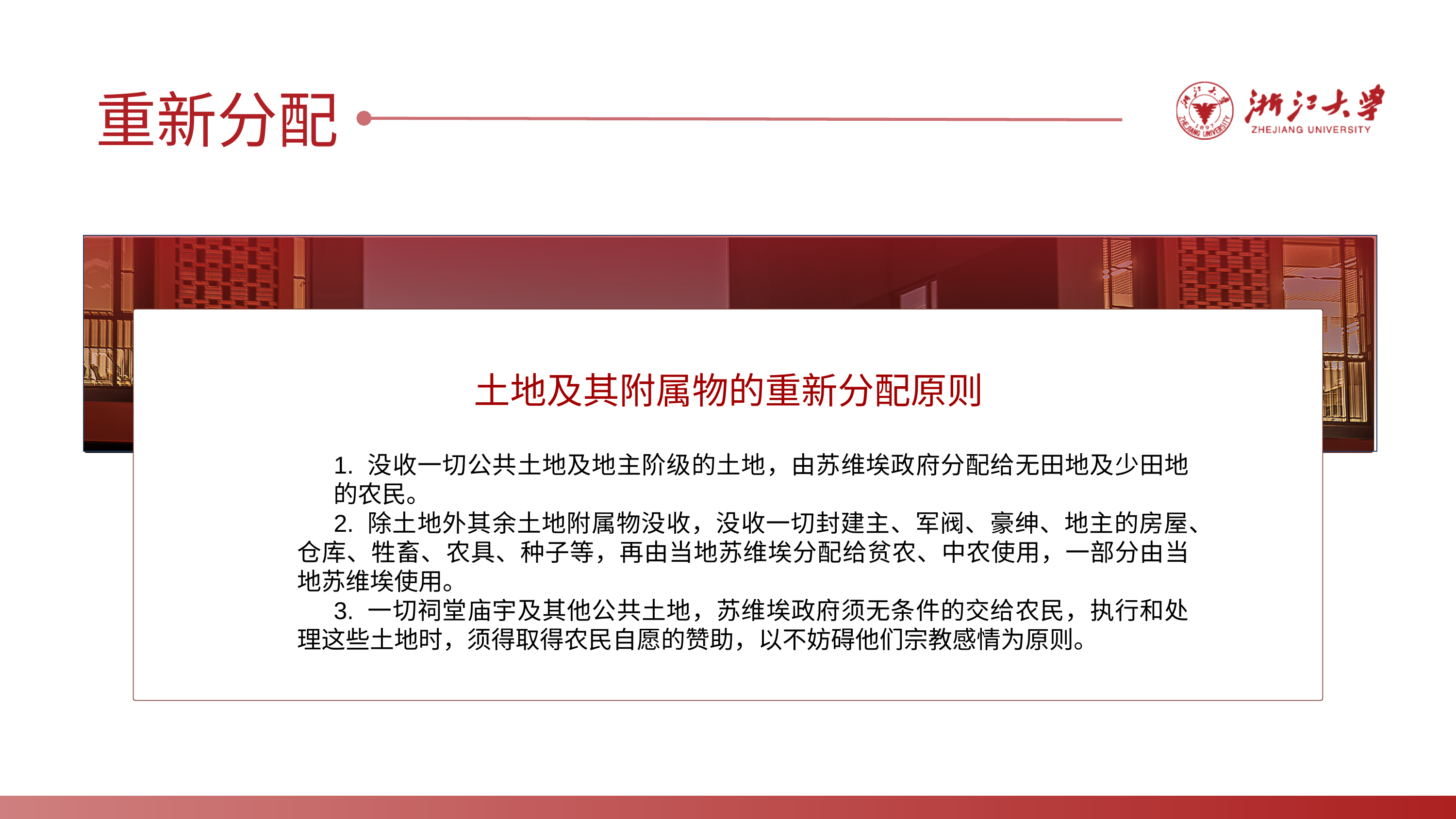

重新分配

土地及其附属物的重新分配原则
1. 没收一切公共土地及地主阶级的土地，由苏维埃政府分配给无田地及少田地的农民。
2. 除土地外其余土地附属物没收，没收一切封建主、军阀、豪绅、地主的房屋、仓库、牲畜、农具、种子等，再由当地苏维埃分配给贫农、中农使用，一部分由当地苏维埃使用。
3. 一切祠堂庙宇及其他公共土地，苏维埃政府须无条件的交给农民，执行和处理这些土地时，须得取得农民自愿的赞助，以不妨碍他们宗教感情为原则。